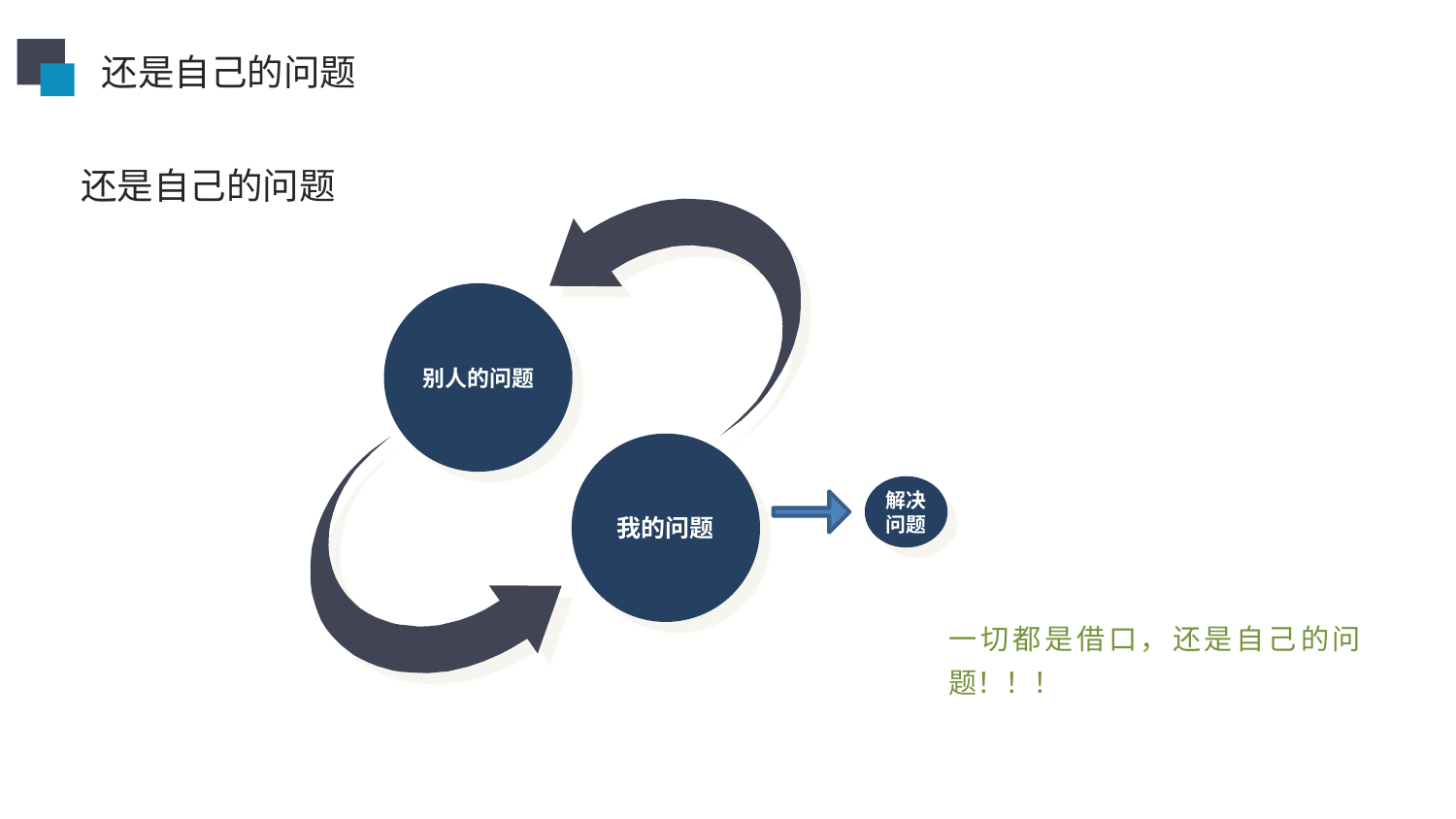

还是自己的问题
还是自己的问题

别人的问题
我的问题

解决问题

一切都是借口，还是自己的问题！！！